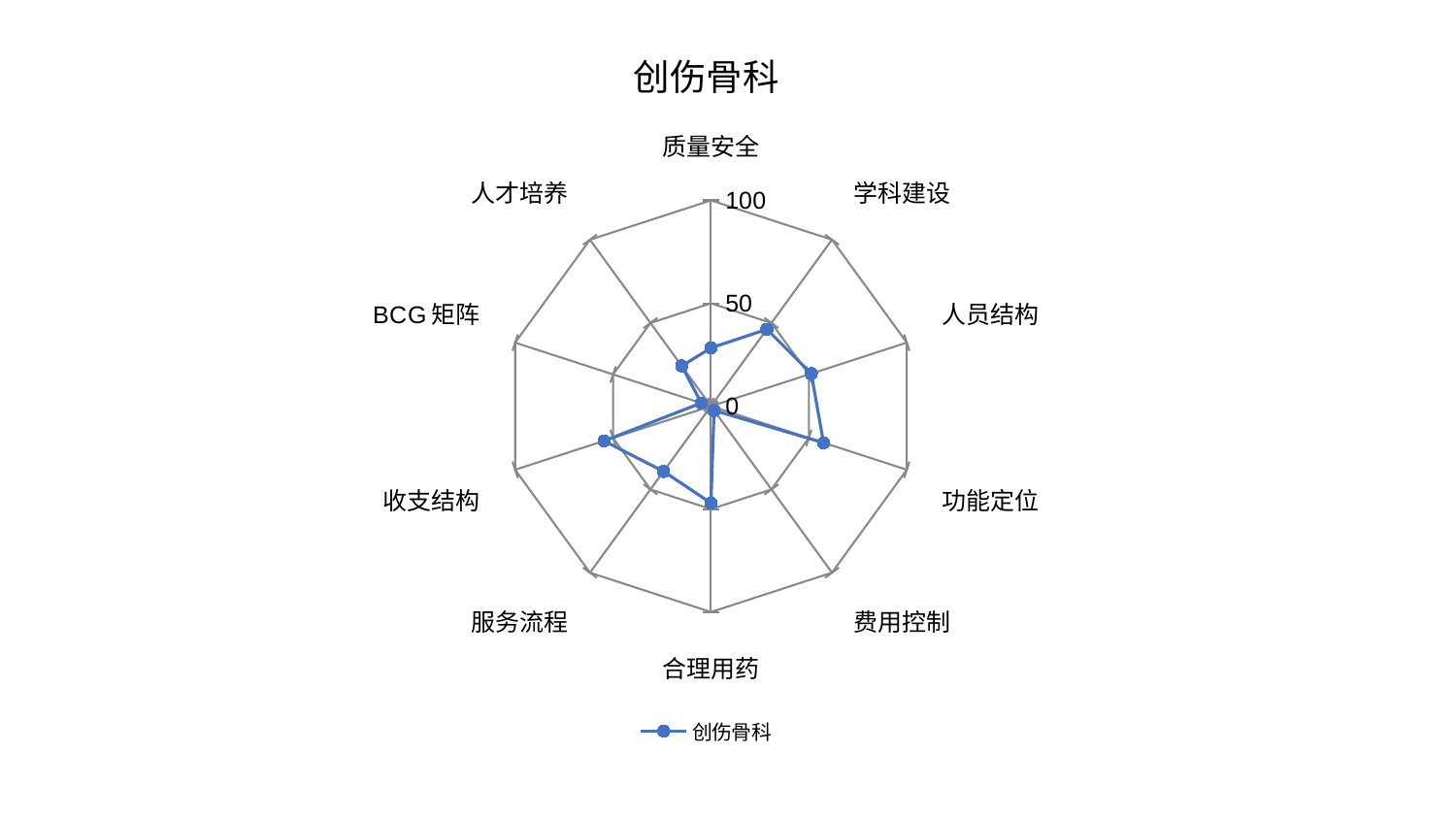

### Chart: 创伤骨科

| Category | 创伤骨科 |
|---|---|
| 质量安全 | 28.298146401657817 |
| 学科建设 | 46.214397374489344 |
| 人员结构 | 51.241017173368846 |
| 功能定位 | 57.50060288014087 |
| 费用控制 | 2.5718062506136725 |
| 合理用药 | 47.057232026778294 |
| 服务流程 | 39.1750817878256 |
| 收支结构 | 54.645696249781146 |
| BCG矩阵 | 4.968061809648595 |
| 人才培养 | 24.19055273669015 |
148